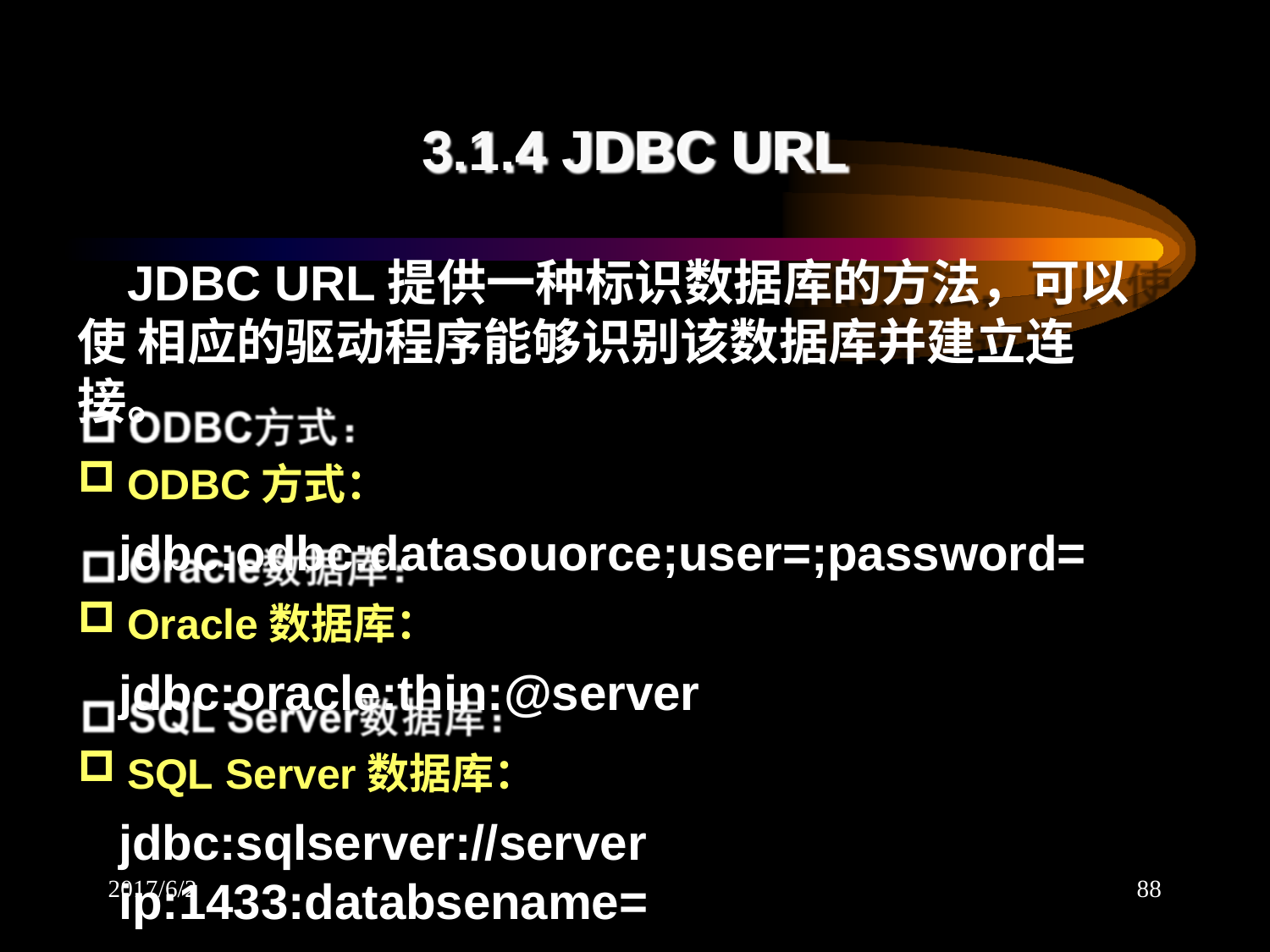

# 3.1.4 JDBC URL

JDBC URL提供一种标识数据库的方法，可以使 相应的驱动程序能够识别该数据库并建立连接。
ODBC方式：
jdbc:odbc:datasouorce;user=;password=
Oracle数据库：
jdbc:oracle:thin:@server
SQL Server数据库：
jdbc:sqlserver://server ip:1433:databsename=

ip:1521:databsename

2017/6/2
88